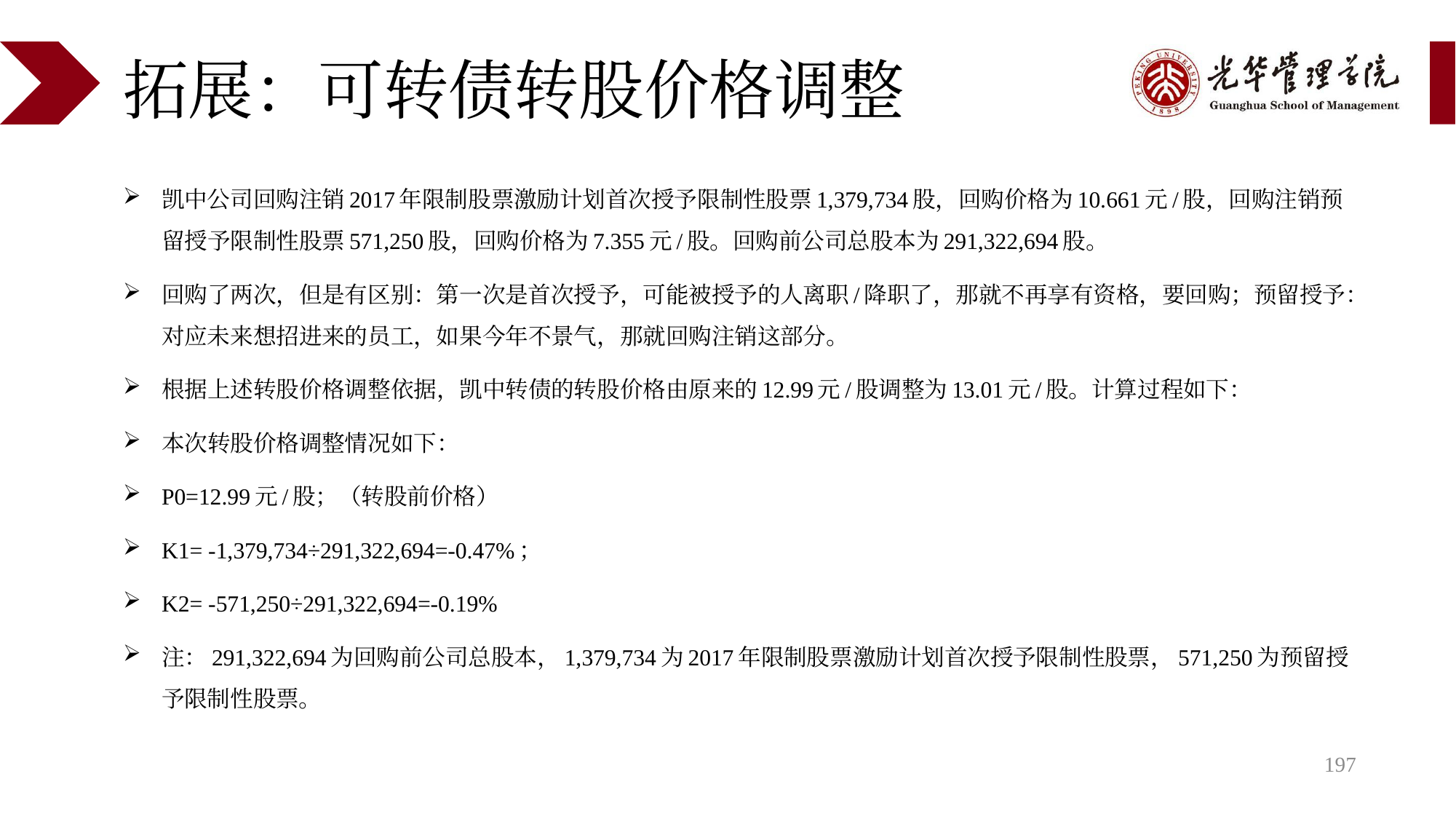

# 拓展：可转债转股价格调整
凯中公司回购注销2017年限制股票激励计划首次授予限制性股票1,379,734股，回购价格为10.661元/股，回购注销预留授予限制性股票571,250股，回购价格为7.355元/股。回购前公司总股本为291,322,694股。
回购了两次，但是有区别：第一次是首次授予，可能被授予的人离职/降职了，那就不再享有资格，要回购；预留授予：对应未来想招进来的员工，如果今年不景气，那就回购注销这部分。
根据上述转股价格调整依据，凯中转债的转股价格由原来的12.99元/股调整为13.01元/股。计算过程如下：
本次转股价格调整情况如下：
P0=12.99元/股；（转股前价格）
K1= -1,379,734÷291,322,694=-0.47%；
K2= -571,250÷291,322,694=-0.19%
注：291,322,694为回购前公司总股本，1,379,734为2017年限制股票激励计划首次授予限制性股票，571,250为预留授予限制性股票。

197